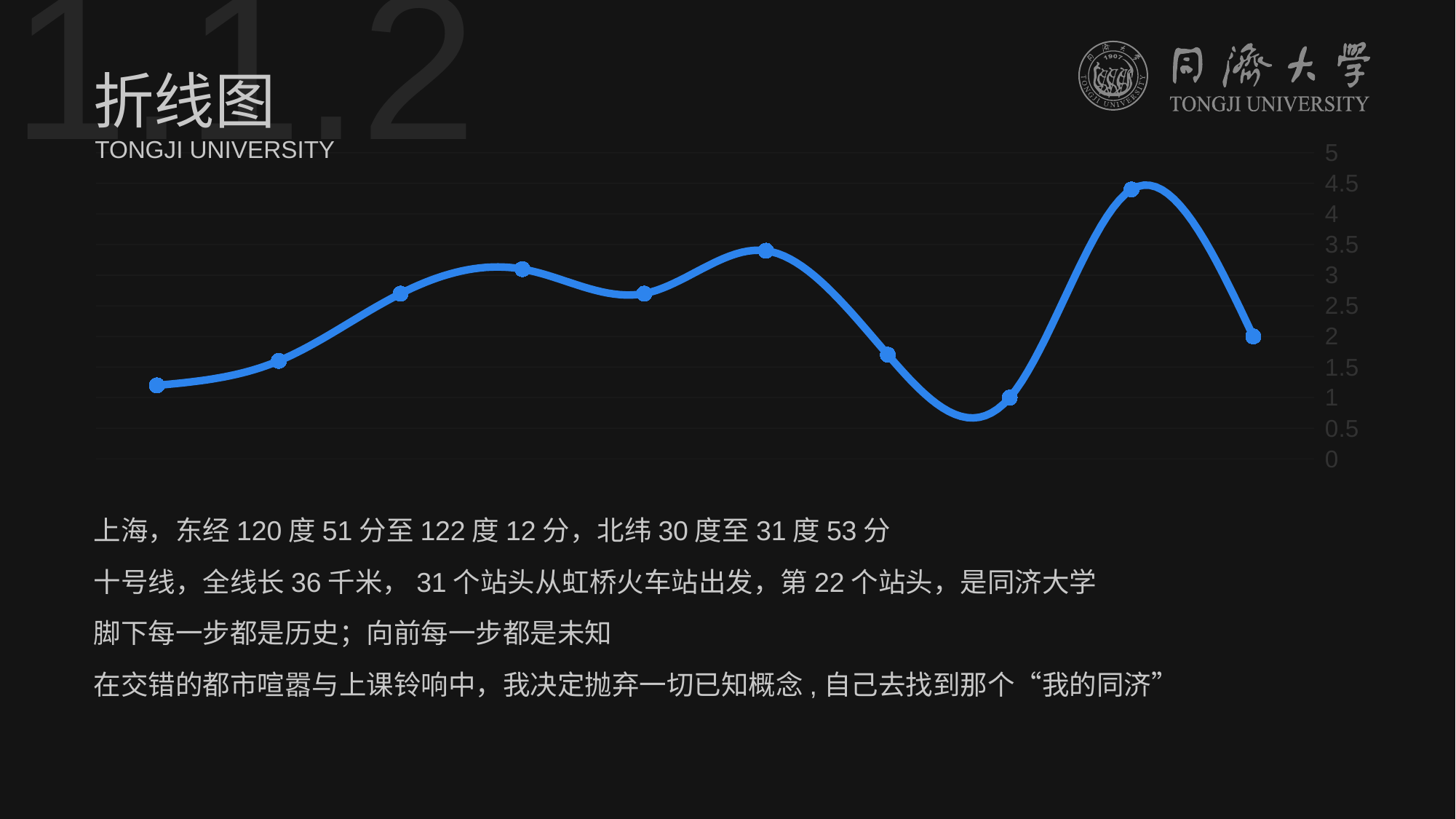

1.1.2
折线图
TONGJI UNIVERSITY

### Chart

| Category | A |
|---|---|
| 1 | 1.2 |
| 2 | 1.6 |
| 3 | 2.7 |
| 4 | 3.1 |
| 5 | 2.7 |
| 6 | 3.4 |
| 7 | 1.7 |
| 8 | 1.0 |
| 9 | 4.4 |
| 10 | 2.0 |
上海，东经120度51分至122度12分，北纬30度至31度53分
十号线，全线长36千米，31个站头从虹桥火车站出发，第22个站头，是同济大学
脚下每一步都是历史；向前每一步都是未知
在交错的都市喧嚣与上课铃响中，我决定抛弃一切已知概念,自己去找到那个“我的同济”